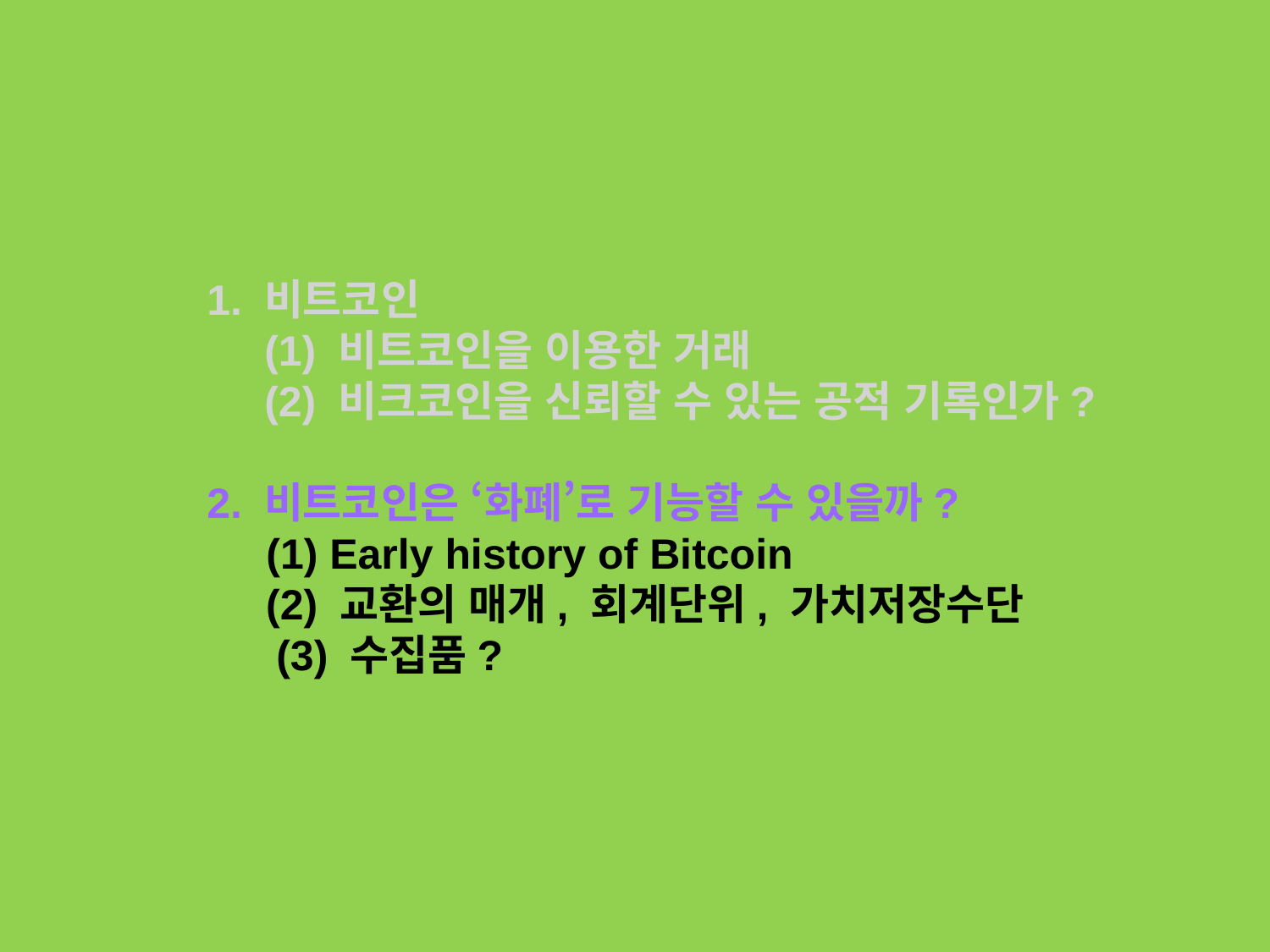

# 1. 비트코인 (1) 비트코인을 이용한 거래 (2) 비크코인을 신뢰할 수 있는 공적 기록인가? 2. 비트코인은 ‘화폐’로 기능할 수 있을까? (1) Early history of Bitcoin (2) 교환의 매개, 회계단위, 가치저장수단 (3) 수집품?